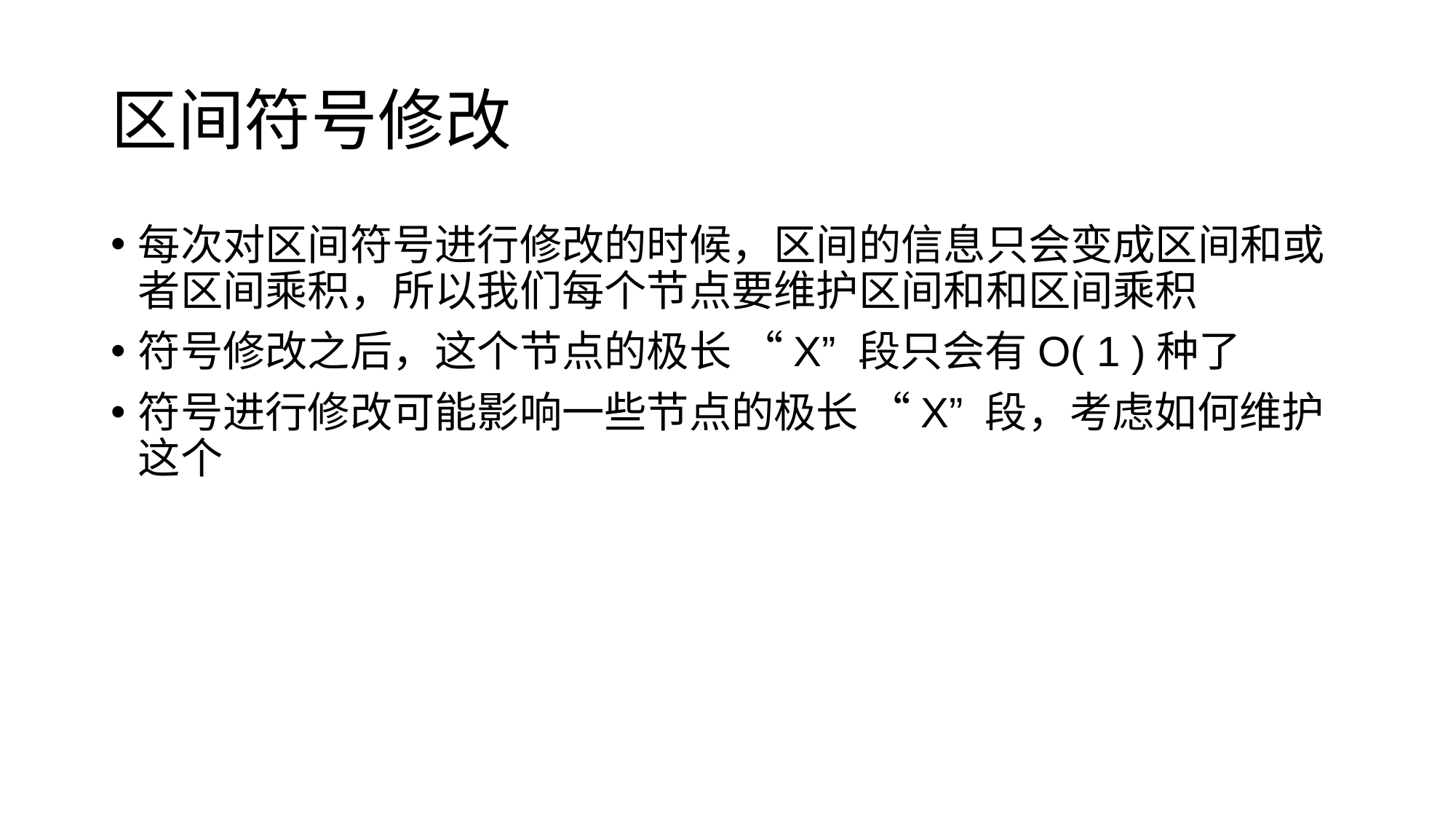

# 区间符号修改
每次对区间符号进行修改的时候，区间的信息只会变成区间和或者区间乘积，所以我们每个节点要维护区间和和区间乘积
符号修改之后，这个节点的极长 “X” 段只会有O( 1 )种了
符号进行修改可能影响一些节点的极长 “X” 段，考虑如何维护这个